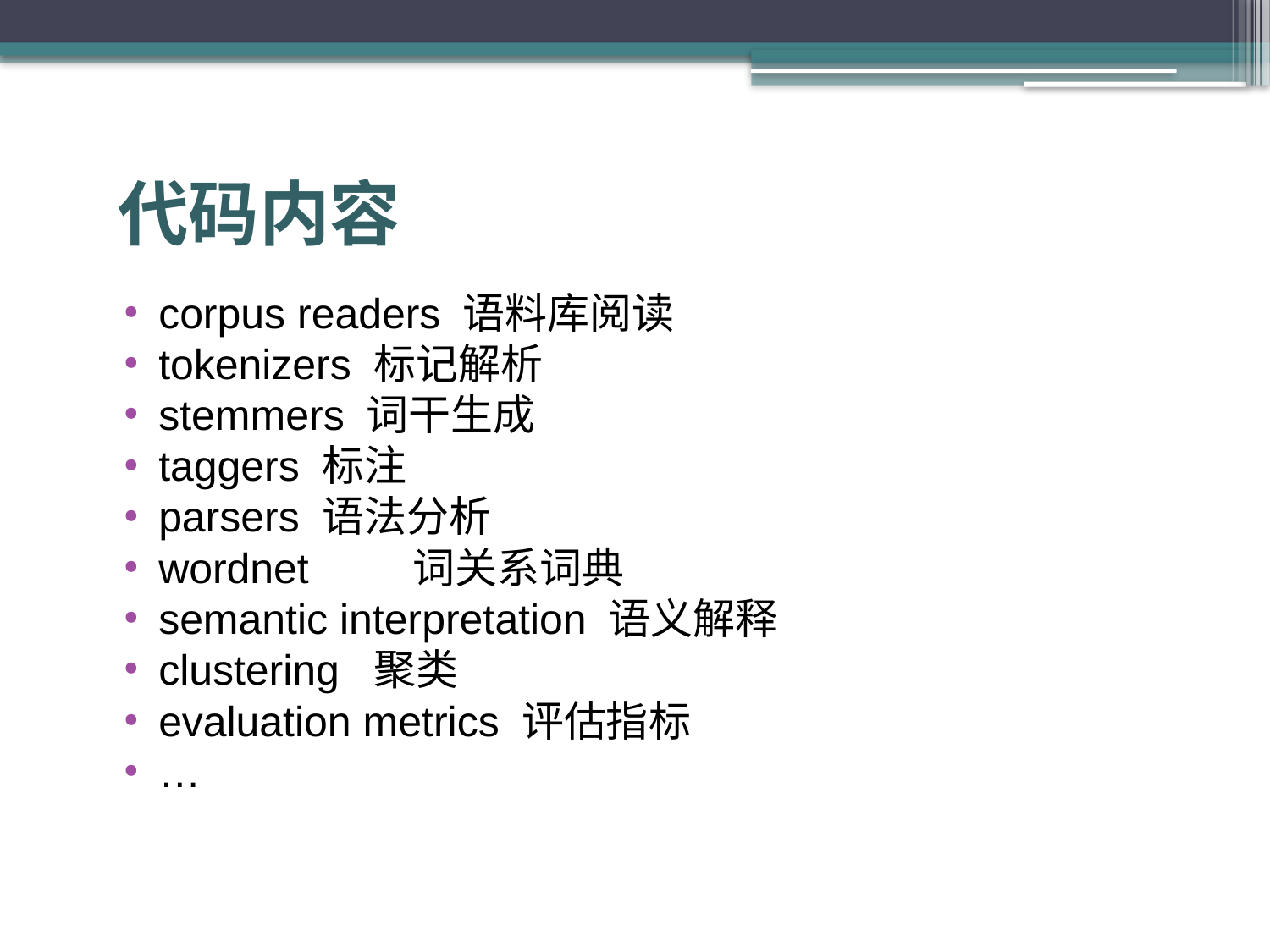

# 代码内容
corpus readers 语料库阅读
tokenizers 标记解析
stemmers 词干生成
taggers 标注
parsers 语法分析
wordnet	词关系词典
semantic interpretation 语义解释
clustering  聚类
evaluation metrics 评估指标
…